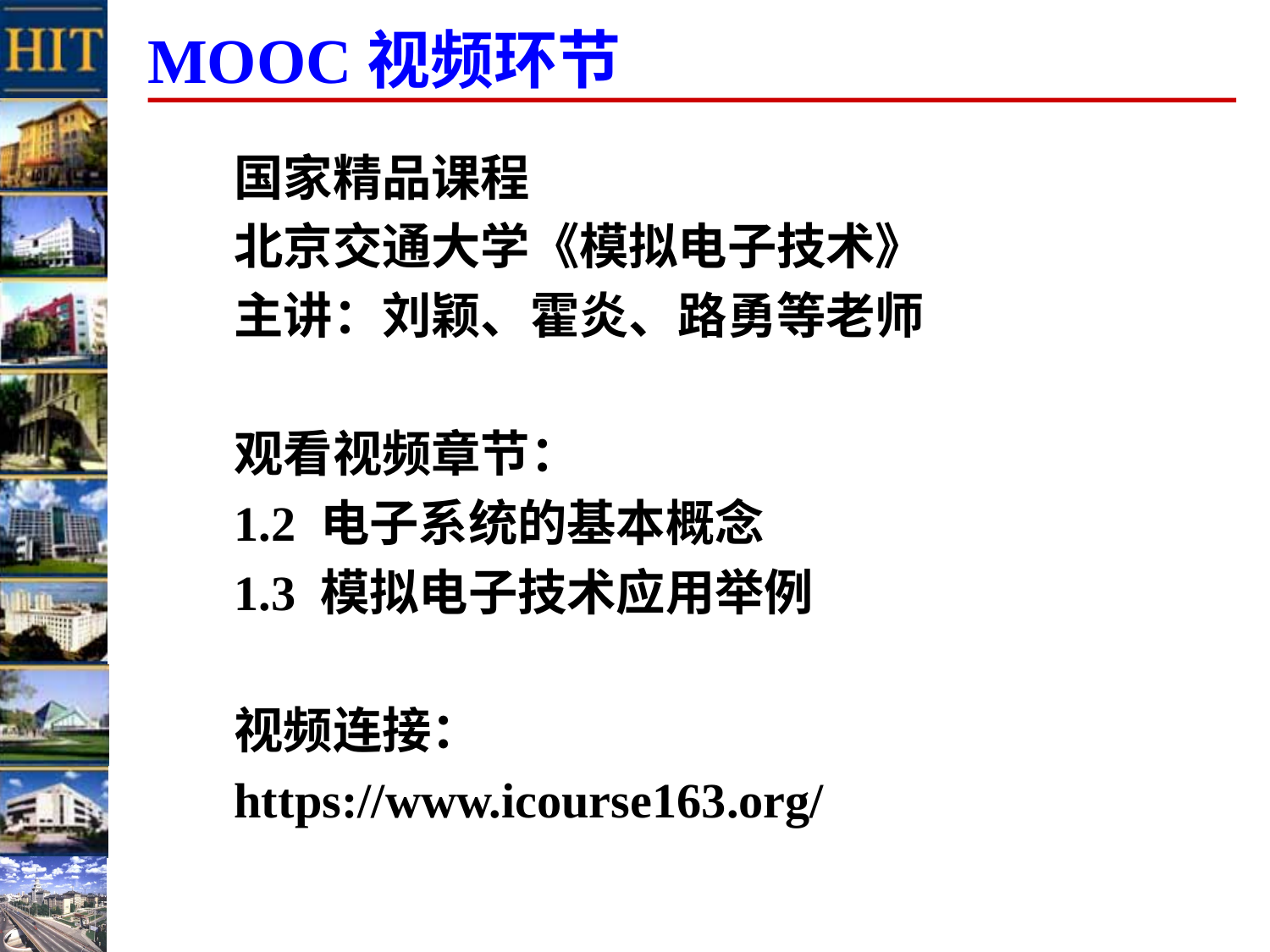

MOOC视频环节
国家精品课程
北京交通大学《模拟电子技术》
主讲：刘颖、霍炎、路勇等老师

观看视频章节：
1.2 电子系统的基本概念
1.3 模拟电子技术应用举例

视频连接：
https://www.icourse163.org/